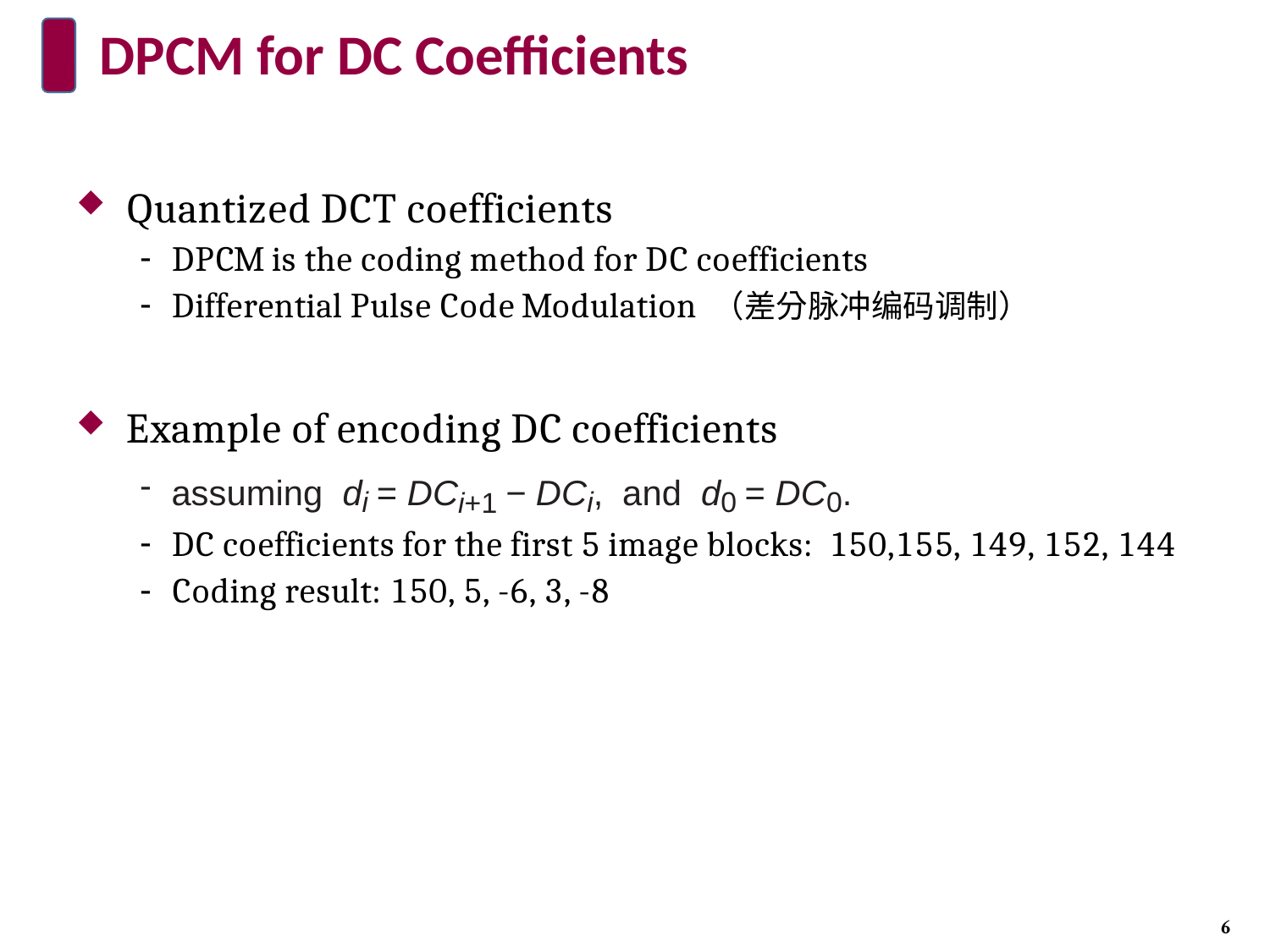

# DPCM for DC Coefficients
Quantized DCT coefficients
DPCM is the coding method for DC coefficients
Differential Pulse Code Modulation （差分脉冲编码调制）

Example of encoding DC coefficients
assuming  di = DCi+1 − DCi,  and  d0 = DC0.
DC coefficients for the first 5 image blocks:  150,155, 149, 152, 144
Coding result: 150, 5, -6, 3, -8

6